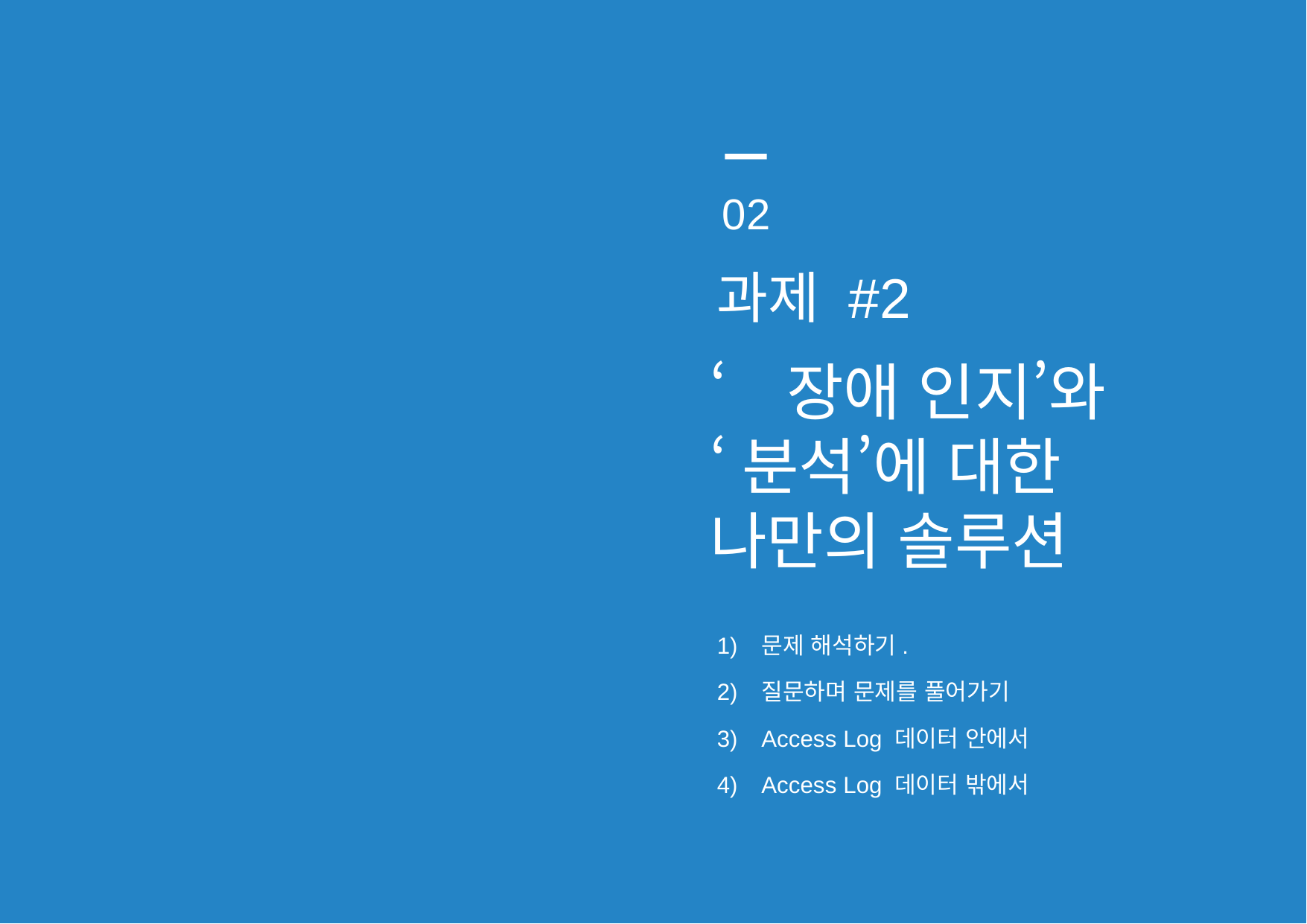

02
과제 #2
‘장애 인지’와
‘분석’에 대한
나만의 솔루션
문제 해석하기.
질문하며 문제를 풀어가기
Access Log 데이터 안에서
Access Log 데이터 밖에서